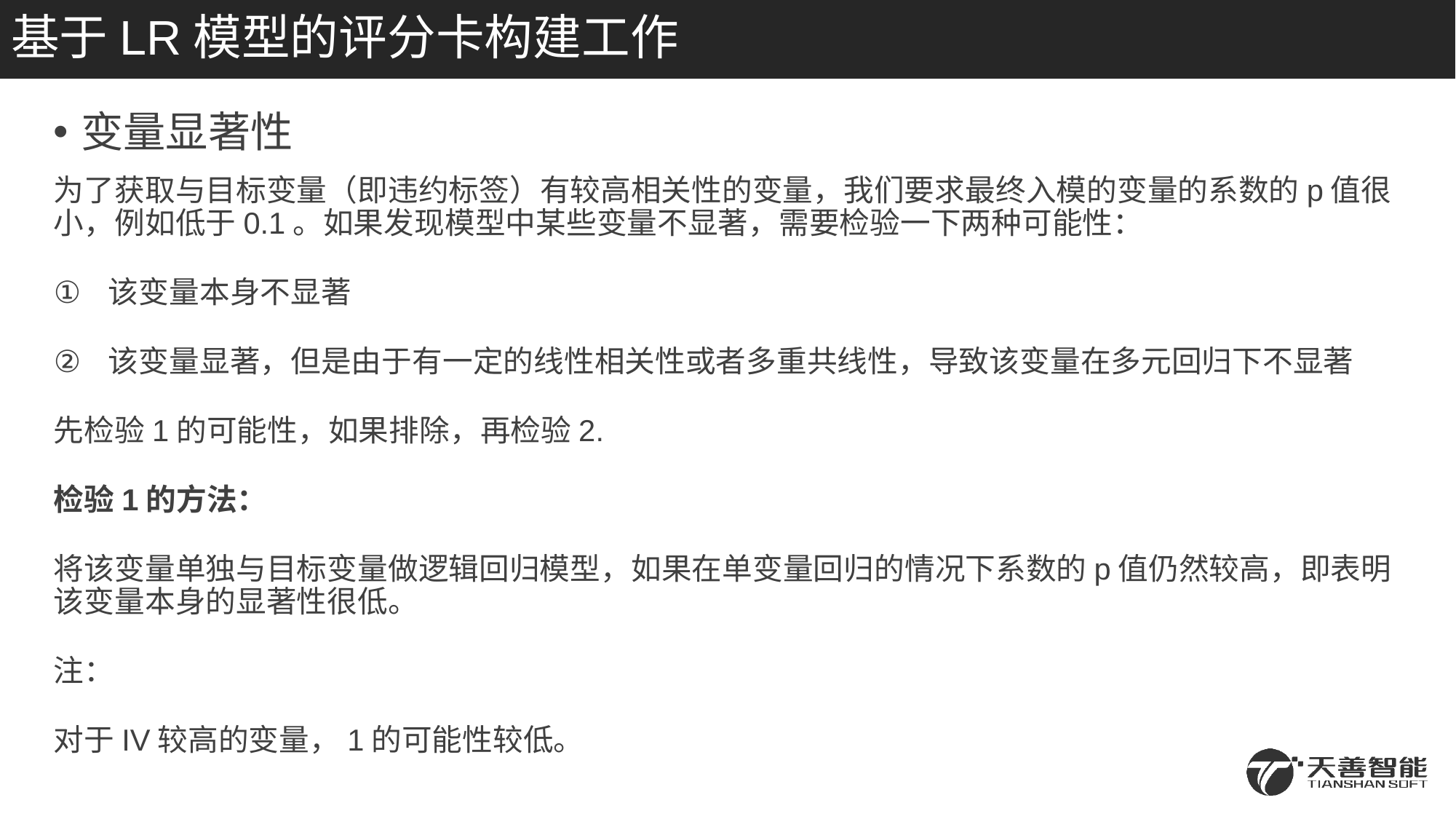

# 基于LR模型的评分卡构建工作
变量显著性
为了获取与目标变量（即违约标签）有较高相关性的变量，我们要求最终入模的变量的系数的p值很小，例如低于0.1。如果发现模型中某些变量不显著，需要检验一下两种可能性：
该变量本身不显著
该变量显著，但是由于有一定的线性相关性或者多重共线性，导致该变量在多元回归下不显著
先检验1的可能性，如果排除，再检验2.
检验1的方法：
将该变量单独与目标变量做逻辑回归模型，如果在单变量回归的情况下系数的p值仍然较高，即表明该变量本身的显著性很低。
注：
对于IV较高的变量，1的可能性较低。